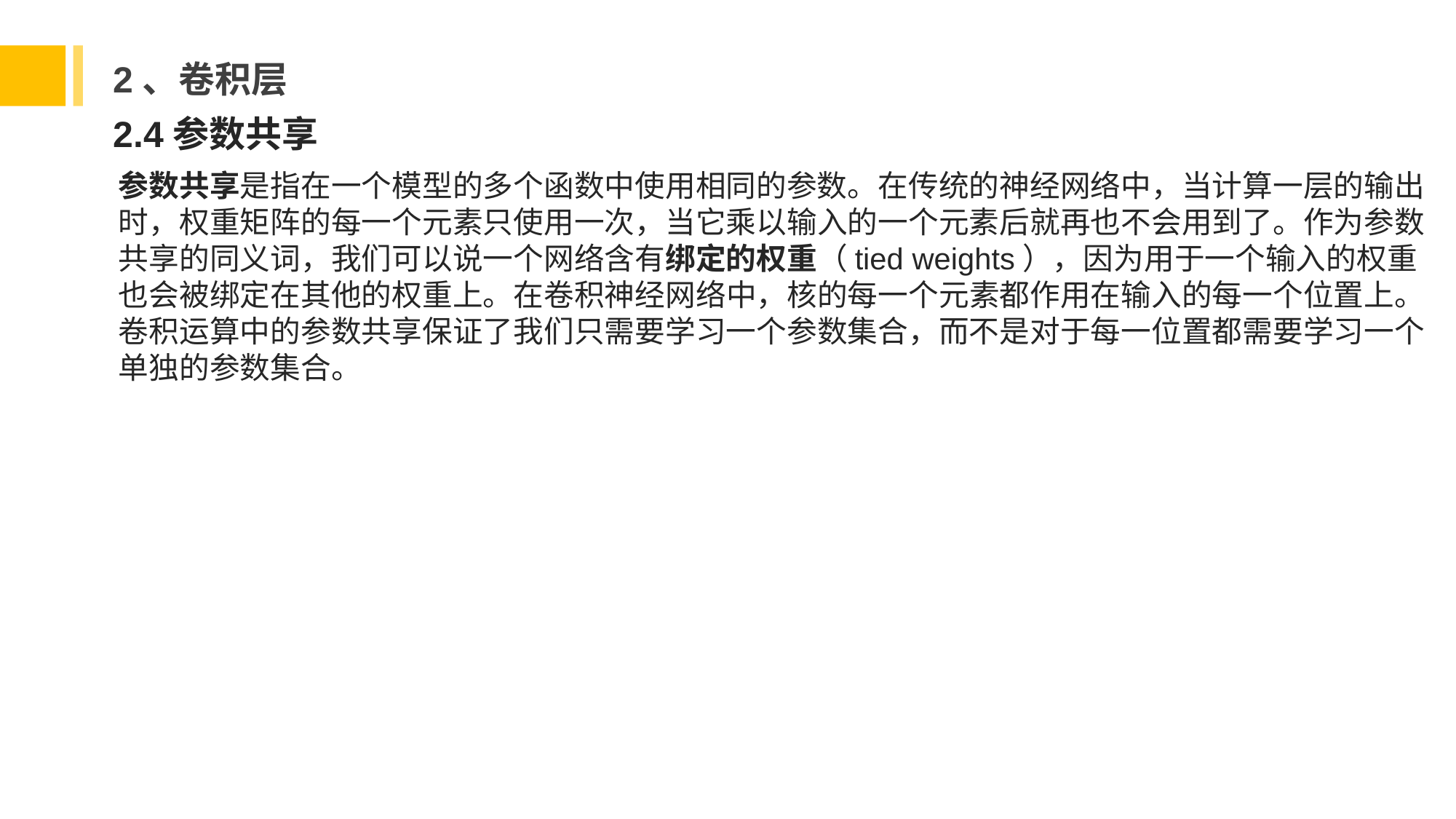

2、卷积层
2.4参数共享
参数共享是指在一个模型的多个函数中使用相同的参数。在传统的神经网络中，当计算一层的输出
时，权重矩阵的每一个元素只使用一次，当它乘以输入的一个元素后就再也不会用到了。作为参数
共享的同义词，我们可以说一个网络含有绑定的权重（tied weights），因为用于一个输入的权重
也会被绑定在其他的权重上。在卷积神经网络中，核的每一个元素都作用在输入的每一个位置上。
卷积运算中的参数共享保证了我们只需要学习一个参数集合，而不是对于每一位置都需要学习一个
单独的参数集合。